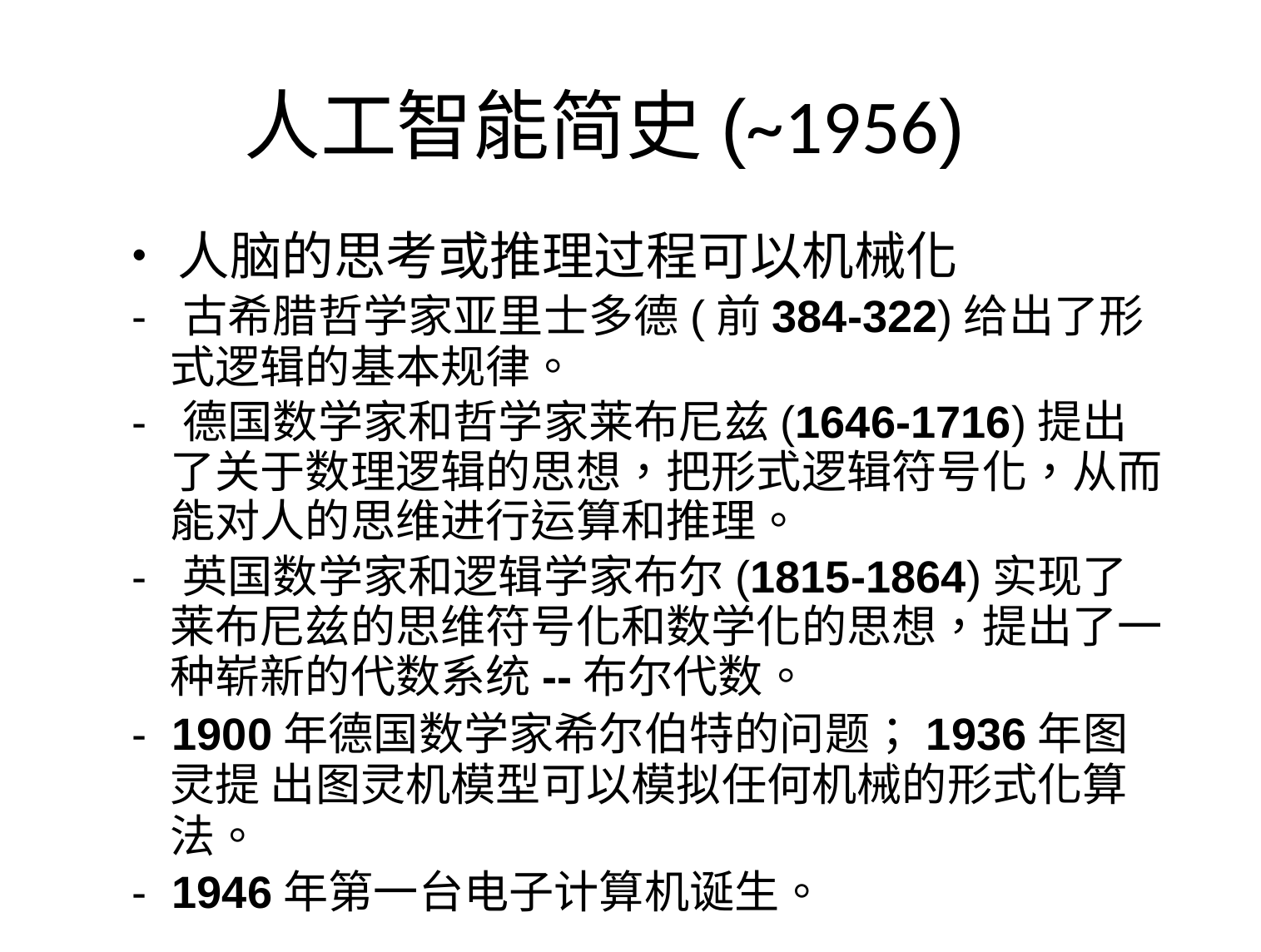

人工智能简史(~1956)
•人脑的思考或推理过程可以机械化
-  古希腊哲学家亚里士多德(前384-322)给出了形式逻辑的基本规律。
-  德国数学家和哲学家莱布尼兹(1646-1716)提出了关于数理逻辑的思想，把形式逻辑符号化，从而能对人的思维进行运算和推理。
-  英国数学家和逻辑学家布尔(1815-1864)实现了莱布尼兹的思维符号化和数学化的思想，提出了一种崭新的代数系统--布尔代数。
-  1900年德国数学家希尔伯特的问题；1936年图灵提 出图灵机模型可以模拟任何机械的形式化算法。
-  1946年第一台电子计算机诞生。